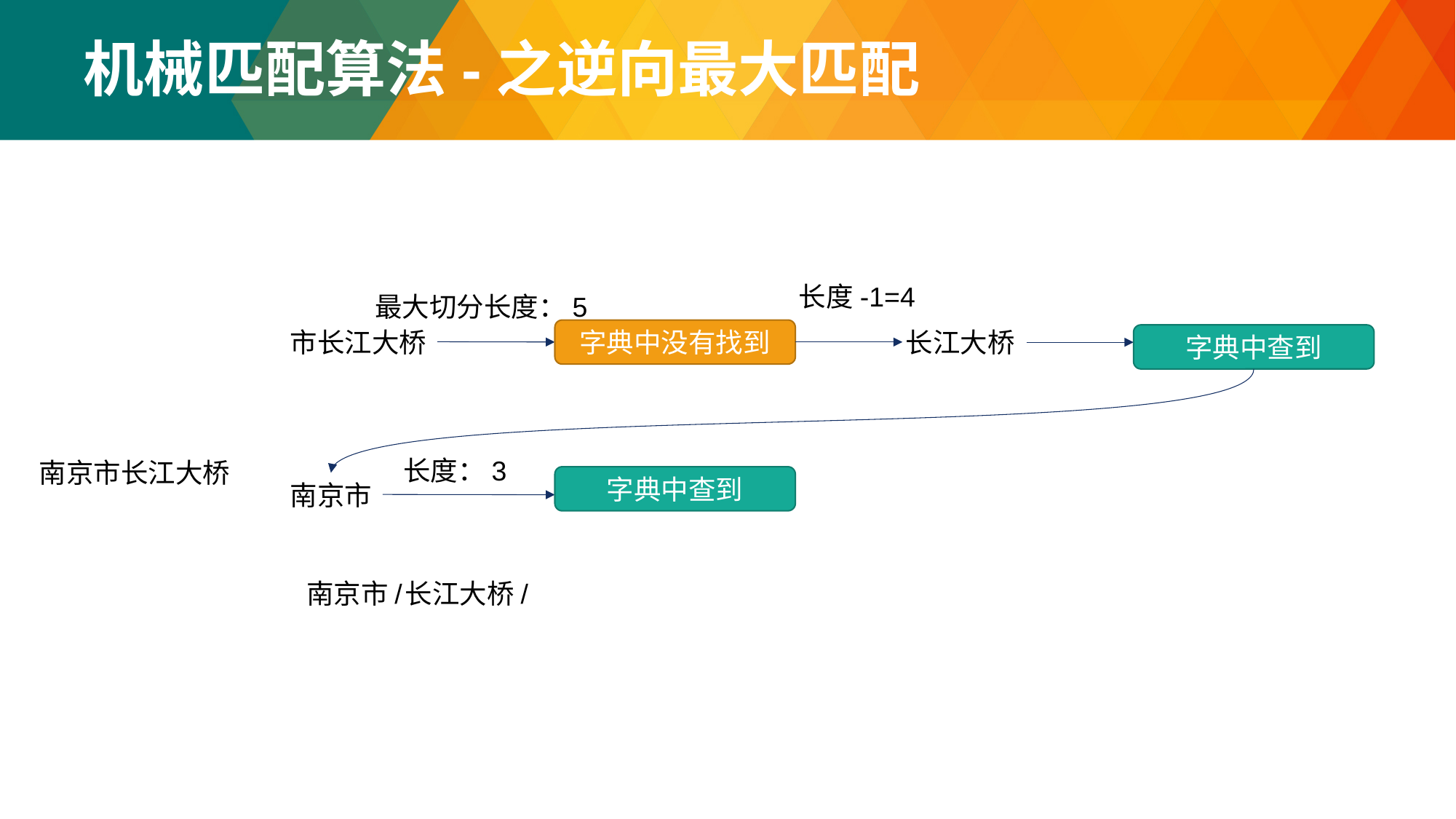

机械匹配算法-之逆向最大匹配
长度-1=4
最大切分长度：5
长江大桥
市长江大桥
字典中没有找到
字典中查到
长度：3
南京市长江大桥
字典中查到
南京市
南京市/
长江大桥/